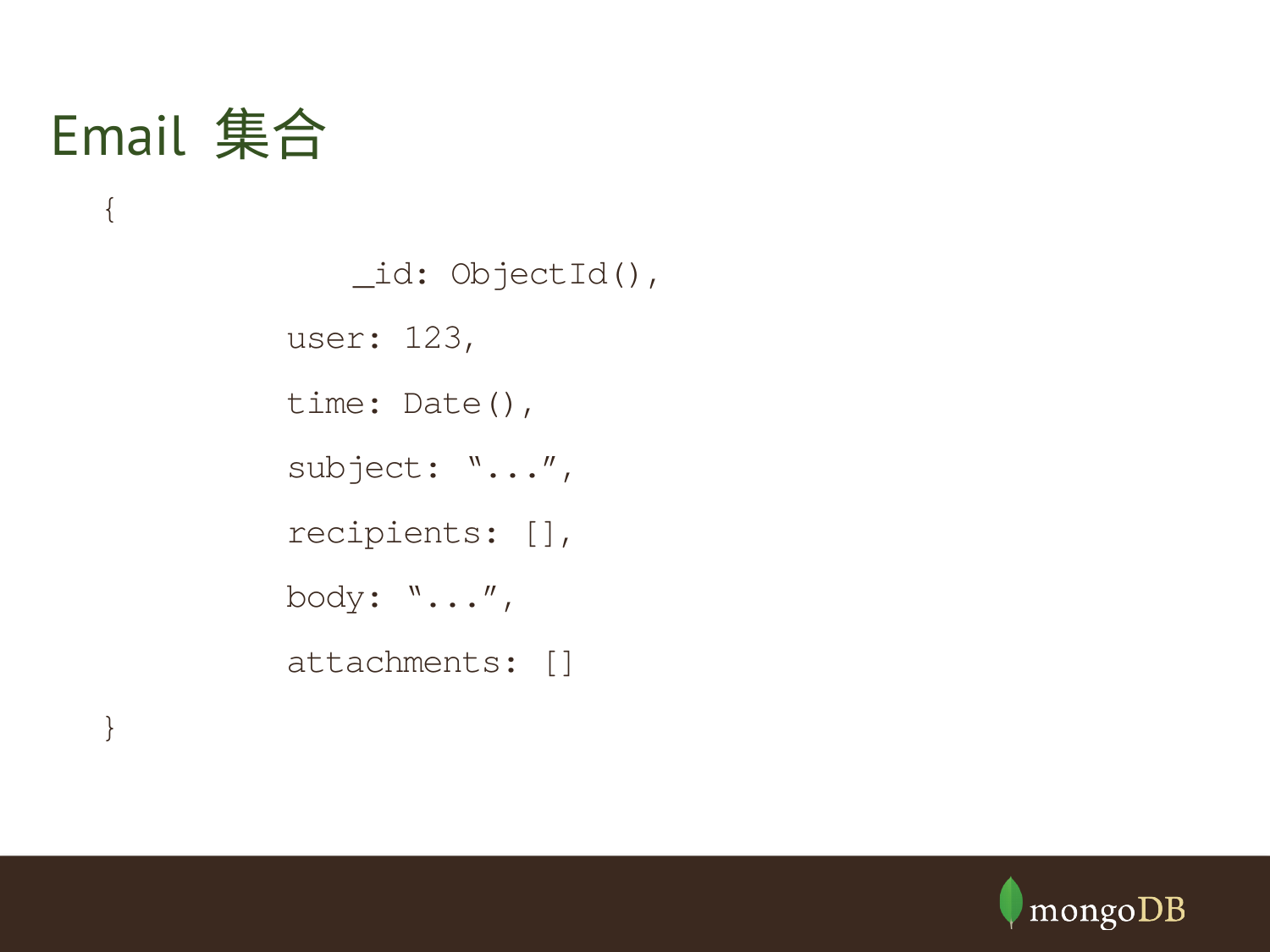

Email 集合
{
  	 	_id: ObjectId(),
	   user: 123,
	   time: Date(),
	   subject: “...”,
	   recipients: [],
	   body: “...”,
	   attachments: []
}